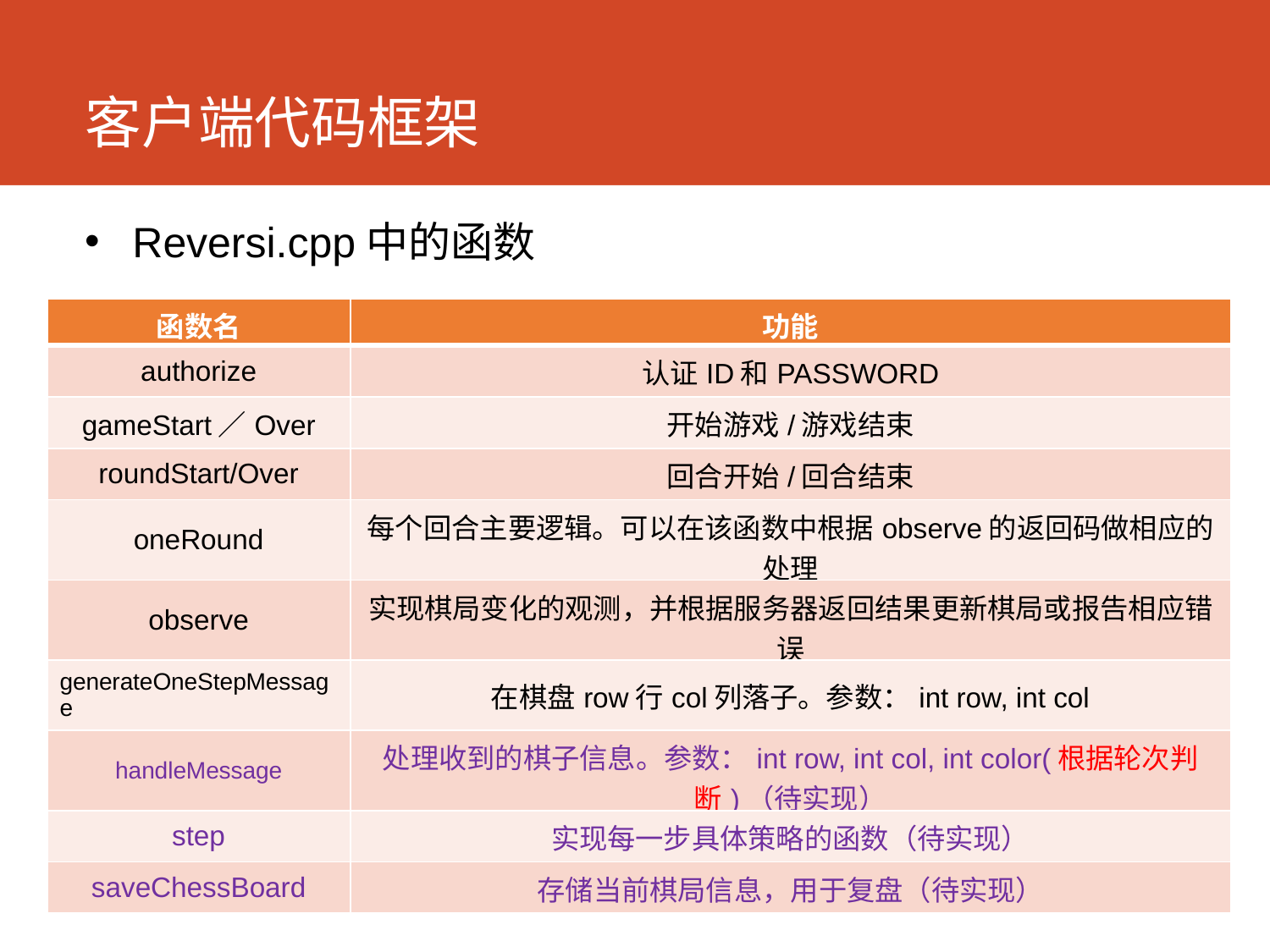

# 客户端代码框架
Reversi.cpp中的函数
| 函数名 | 功能 |
| --- | --- |
| authorize | 认证ID和PASSWORD |
| gameStart／Over | 开始游戏/游戏结束 |
| roundStart/Over | 回合开始/回合结束 |
| oneRound | 每个回合主要逻辑。可以在该函数中根据observe的返回码做相应的处理 |
| observe | 实现棋局变化的观测，并根据服务器返回结果更新棋局或报告相应错误 |
| generateOneStepMessage | 在棋盘row行col列落子。参数：int row, int col |
| handleMessage | 处理收到的棋子信息。参数：int row, int col, int color(根据轮次判断)（待实现） |
| step | 实现每一步具体策略的函数（待实现） |
| saveChessBoard | 存储当前棋局信息，用于复盘（待实现） |